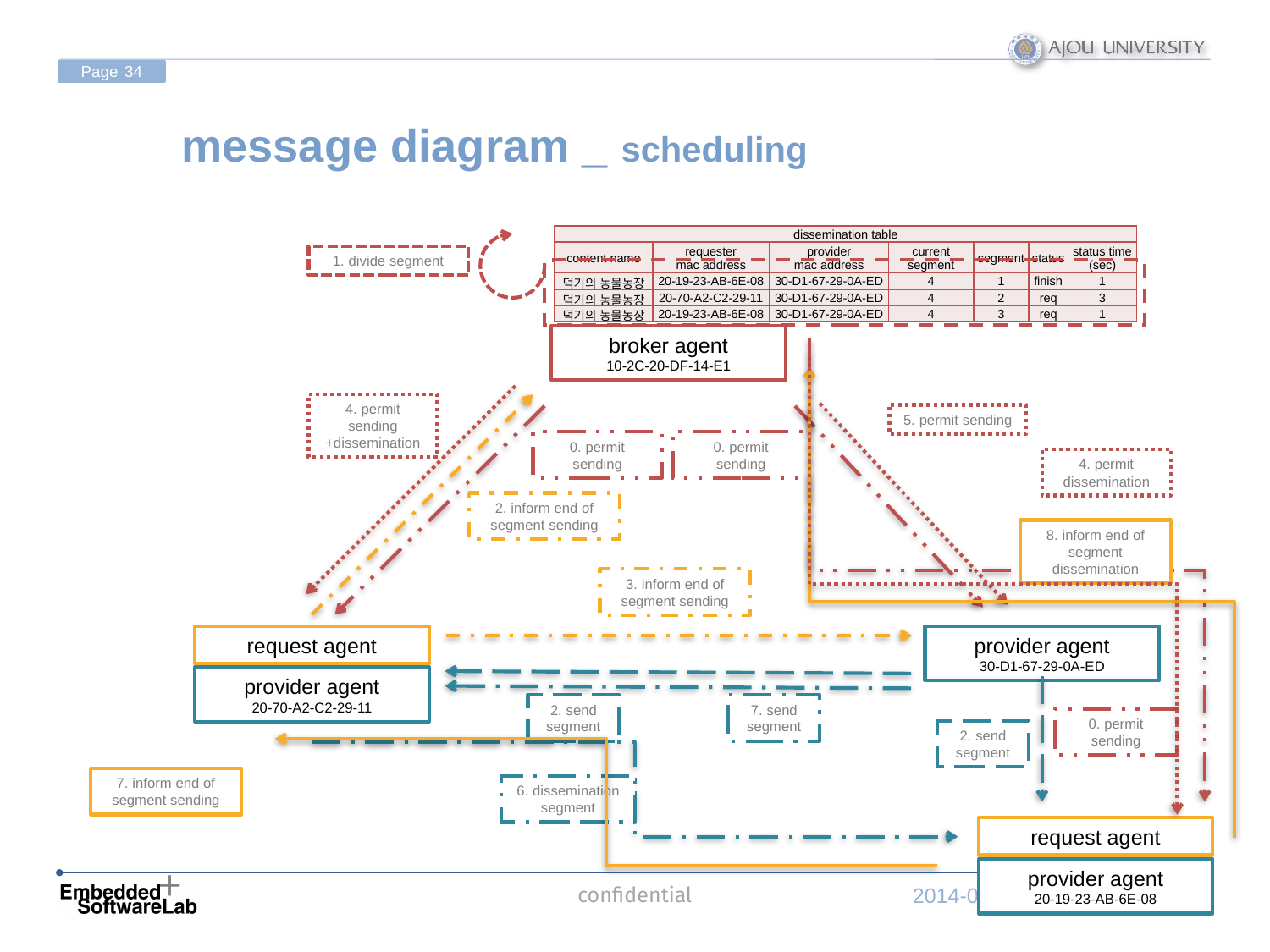

# message diagram _ scheduling
| dissemination table |  |  |  |  |  |  |
| --- | --- | --- | --- | --- | --- | --- |
| content name | requester mac address | provider mac address | current segment | segment | status | status time (sec) |
| 덕기의 농물농장 | 20-19-23-AB-6E-08 | 30-D1-67-29-0A-ED | 4 | 1 | finish | 1 |
| 덕기의 농물농장 | 20-70-A2-C2-29-11 | 30-D1-67-29-0A-ED | 4 | 2 | req | 3 |
| 덕기의 농물농장 | 20-19-23-AB-6E-08 | 30-D1-67-29-0A-ED | 4 | 3 | req | 1 |
| dissemination table |  |  |  |  |  |  |
| --- | --- | --- | --- | --- | --- | --- |
| content name | requester mac address | provider mac address | current segment | segment | status | status time (sec) |
| 덕기의 농물농장 | 20-19-23-AB-6E-08 | 30-D1-67-29-0A-ED | 4 | 1 | dis | 0 |
| 덕기의 농물농장 | 20-70-A2-C2-29-11 | 30-D1-67-29-0A-ED | 4 | 2 | req | 2 |
| 덕기의 농물농장 | 20-19-23-AB-6E-08 | 30-D1-67-29-0A-ED | 4 | 3 | req | 0 |
| dissemination table |  |  |  |  |  |  |
| --- | --- | --- | --- | --- | --- | --- |
| content name | requester mac address | provider mac address | current segment | segment | status | status time (sec) |
| 덕기의 농물농장 | 20-19-23-AB-6E-08 | 30-D1-67-29-0A-ED | 3 | 1 | req | 0 |
| 덕기의 농물농장 | 20-70-A2-C2-29-11 | 30-D1-67-29-0A-ED | 3 | 2 | req | 0 |
| dissemination table |  |  |  |  |  |  |
| --- | --- | --- | --- | --- | --- | --- |
| content name | requester mac address | provider mac address | current segment | segment | status | status time (sec) |
|  |  |  |  |  |  |  |
|  |  |  |  |  |  |  |

1. divide segment

broker agent
10-2C-20-DF-14-E1
0. permit
sending
4. permit dissemination
8. inform end of segment dissemination
4. permit
sending
+dissemination
2. inform end of segment sending
5. permit sending
0. permit
sending
0. permit
sending
3. inform end of segment sending
request agent
provider agent
30-D1-67-29-0A-ED
provider agent
20-70-A2-C2-29-11
2. send segment
2. send
segment
7. send segment
7. inform end of segment sending
6. dissemination segment
request agent
provider agent
20-19-23-AB-6E-08